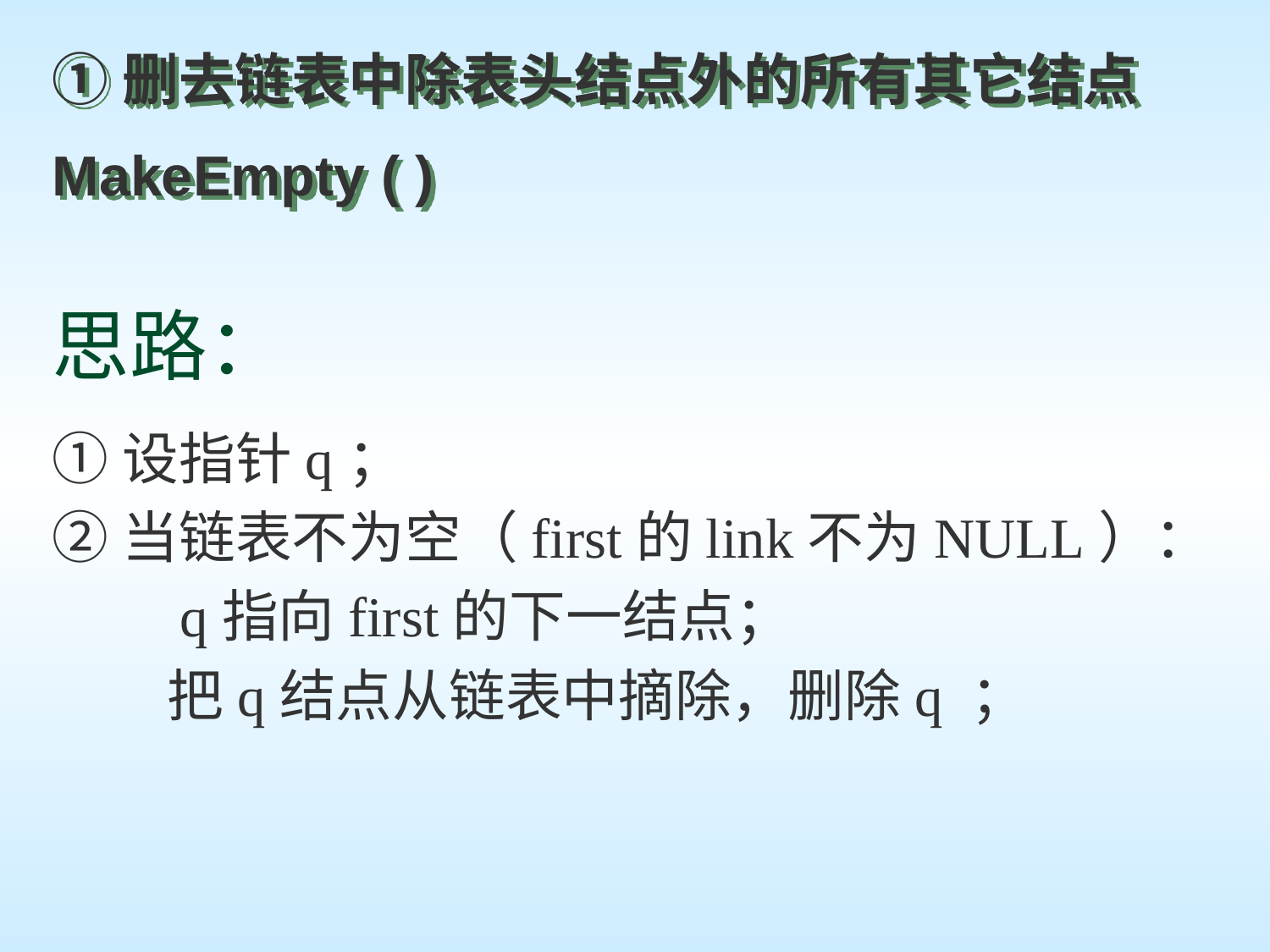

①删去链表中除表头结点外的所有其它结点
MakeEmpty ( )
# 思路：
①设指针q；
②当链表不为空（first的link不为NULL）：
         q指向first的下一结点；
        把q结点从链表中摘除，删除q ；